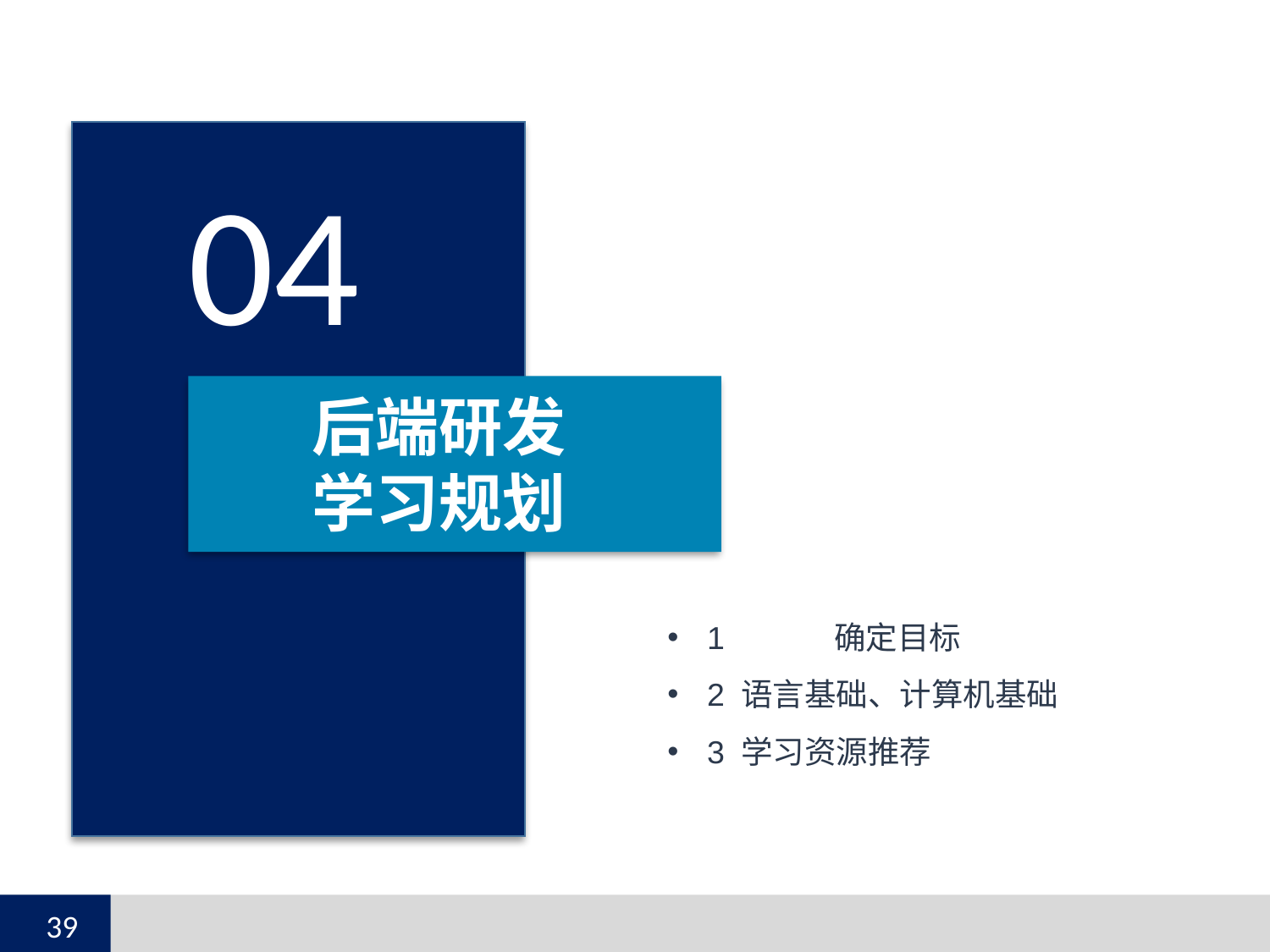

04

后端研发
学习规划
1	确定目标
2 语言基础、计算机基础
3 学习资源推荐
39